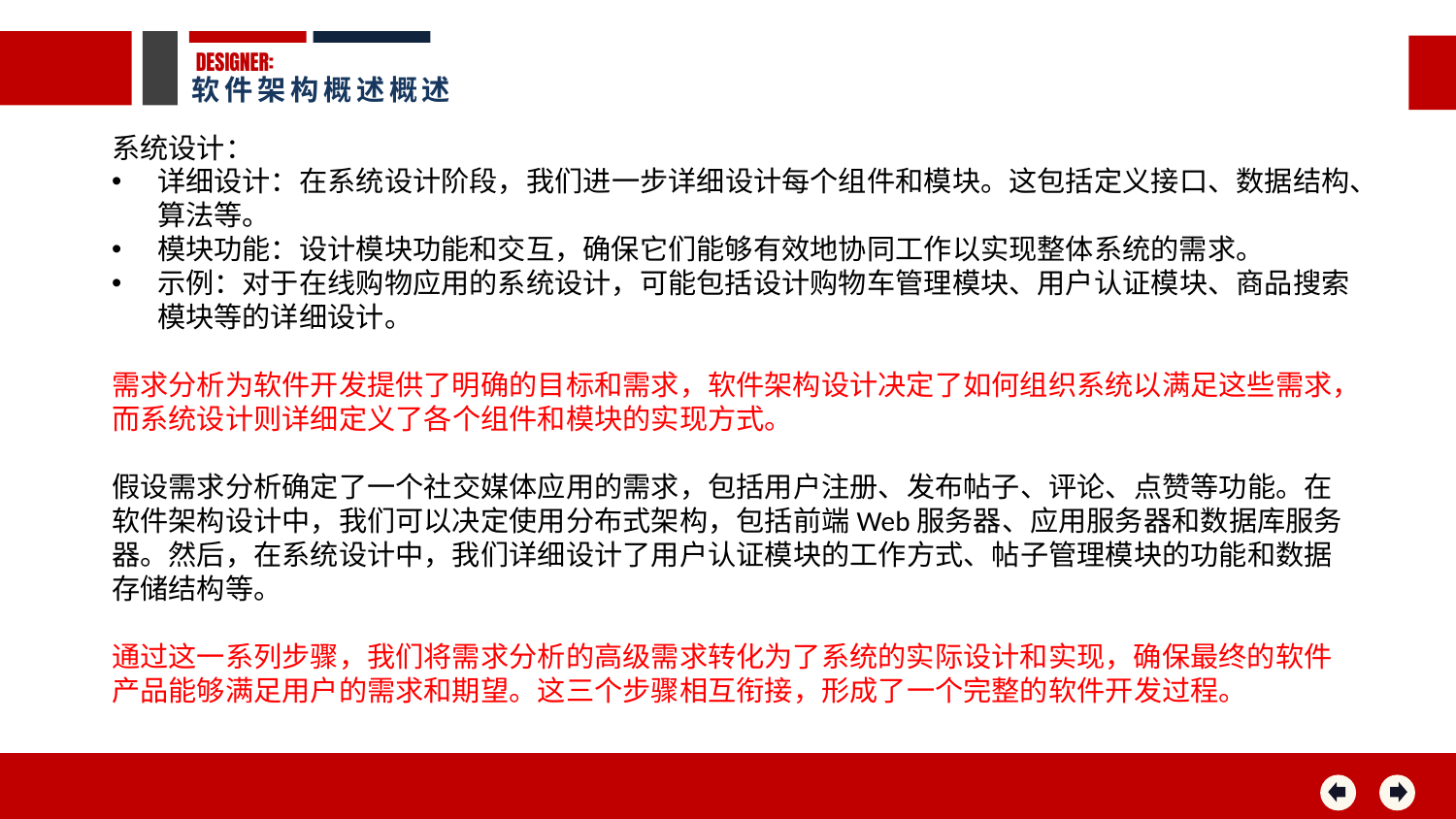

DESIGNER:
软件架构概述概述
系统设计：
详细设计：在系统设计阶段，我们进一步详细设计每个组件和模块。这包括定义接口、数据结构、算法等。
模块功能：设计模块功能和交互，确保它们能够有效地协同工作以实现整体系统的需求。
示例：对于在线购物应用的系统设计，可能包括设计购物车管理模块、用户认证模块、商品搜索模块等的详细设计。

需求分析为软件开发提供了明确的目标和需求，软件架构设计决定了如何组织系统以满足这些需求，而系统设计则详细定义了各个组件和模块的实现方式。

假设需求分析确定了一个社交媒体应用的需求，包括用户注册、发布帖子、评论、点赞等功能。在软件架构设计中，我们可以决定使用分布式架构，包括前端Web服务器、应用服务器和数据库服务器。然后，在系统设计中，我们详细设计了用户认证模块的工作方式、帖子管理模块的功能和数据存储结构等。

通过这一系列步骤，我们将需求分析的高级需求转化为了系统的实际设计和实现，确保最终的软件产品能够满足用户的需求和期望。这三个步骤相互衔接，形成了一个完整的软件开发过程。